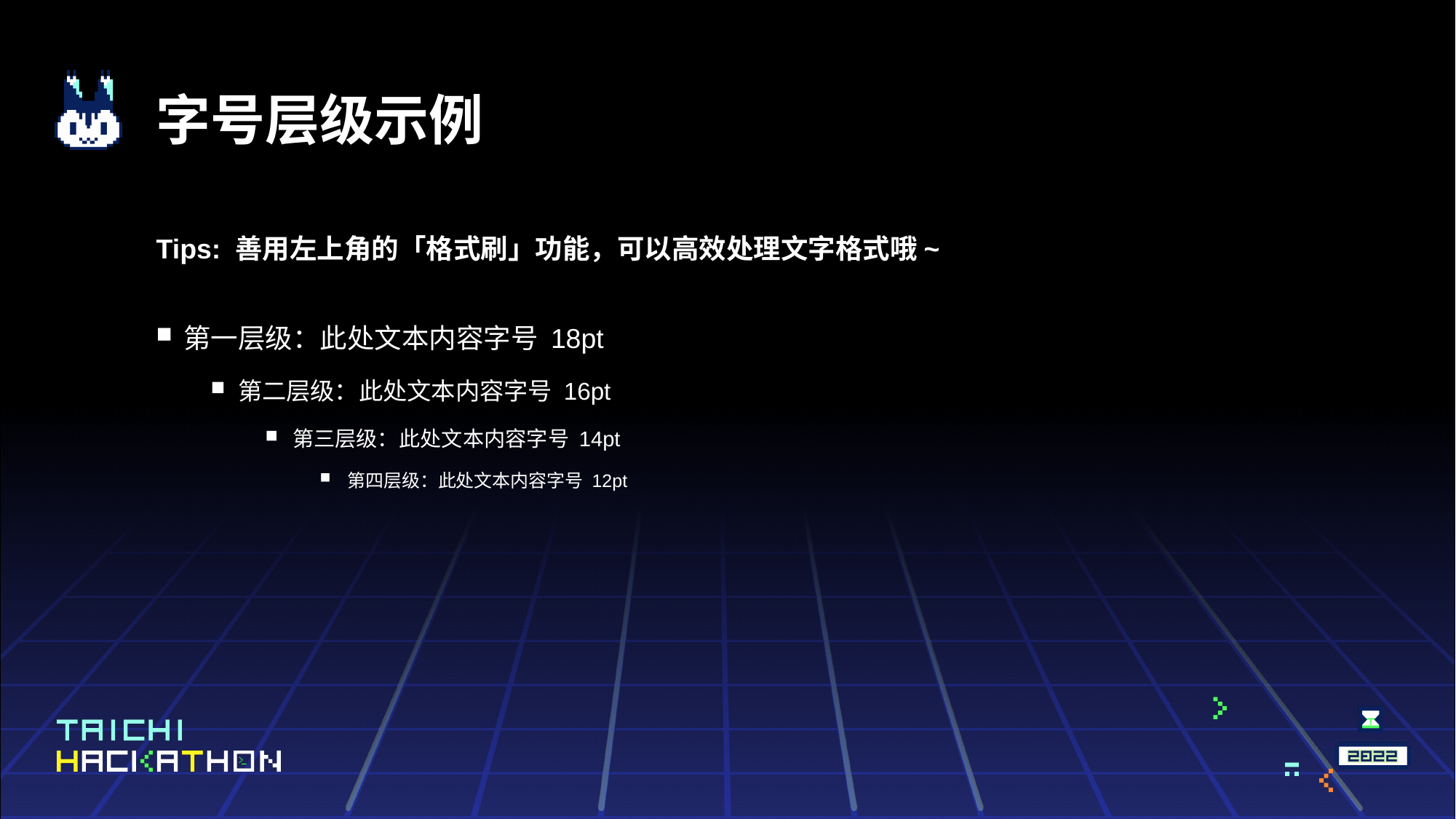

# 字号层级示例
Tips: 善用左上角的「格式刷」功能，可以高效处理文字格式哦~
第一层级：此处文本内容字号 18pt
第二层级：此处文本内容字号 16pt
第三层级：此处文本内容字号 14pt
第四层级：此处文本内容字号 12pt